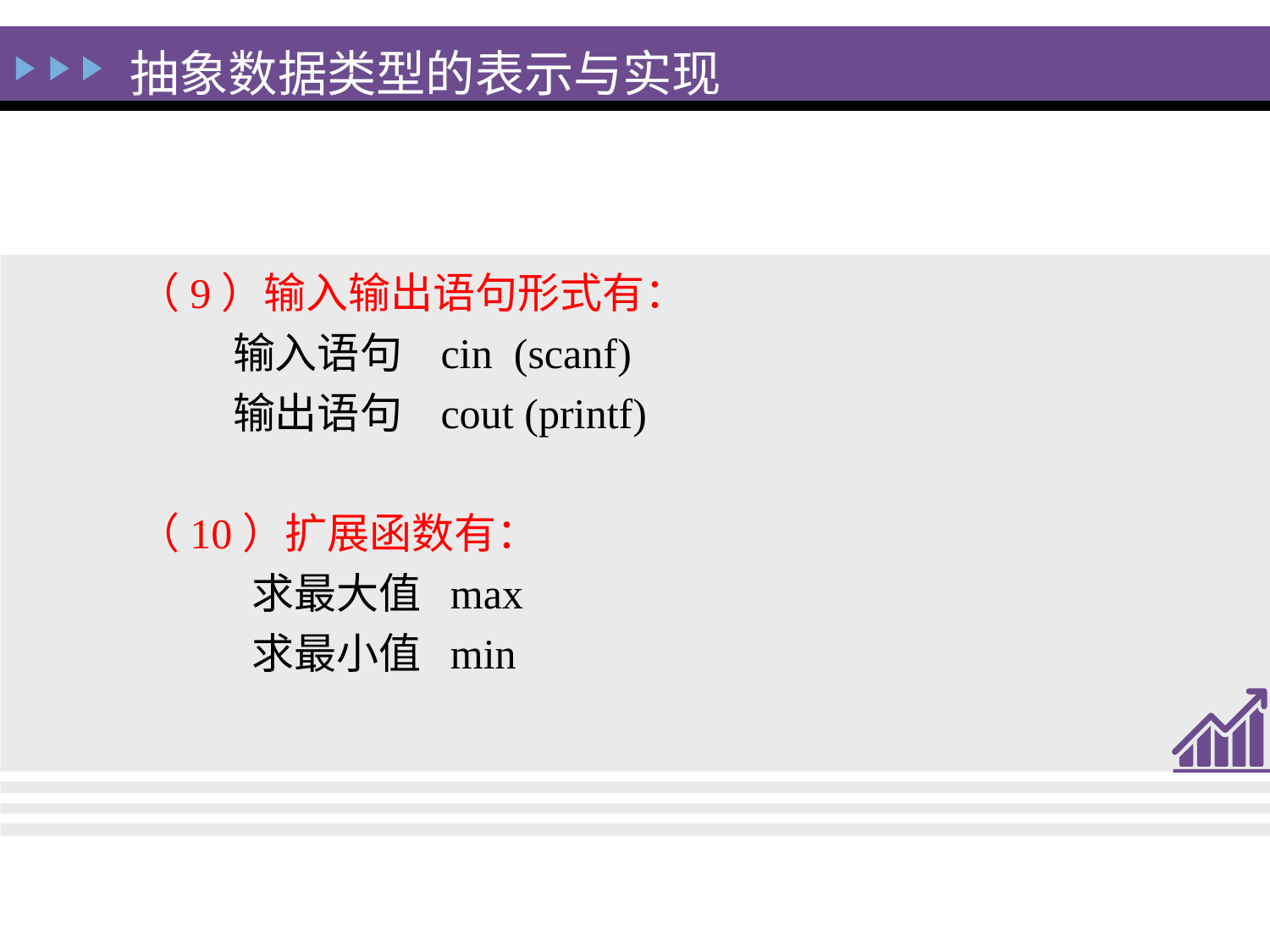

抽象数据类型的表示与实现
            （9）输入输出语句形式有：
                      输入语句   cin  (scanf)
                      输出语句   cout (printf)

            （10）扩展函数有：
                        求最大值  max
                        求最小值  min